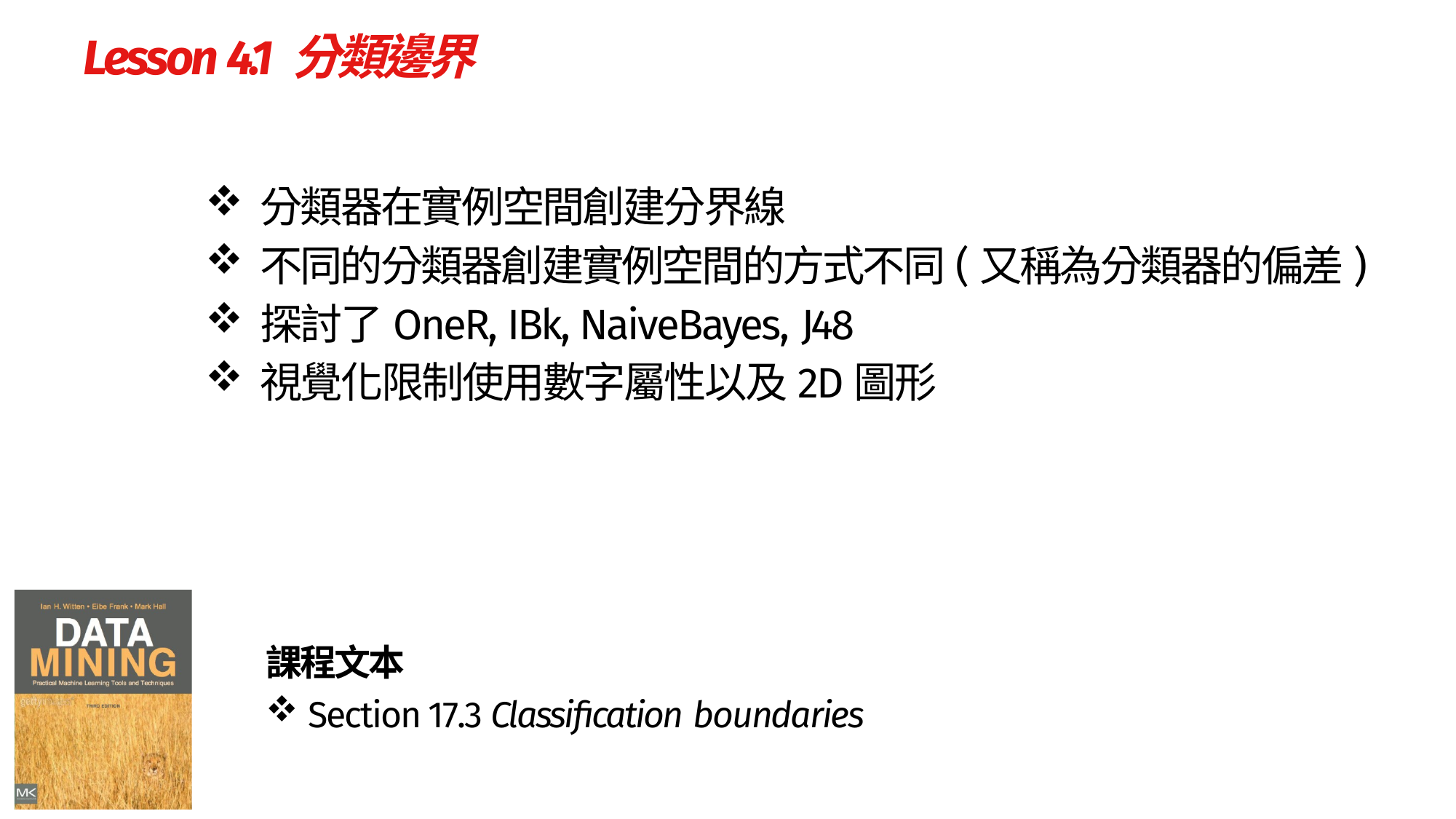

# Lesson 4.1 分類邊界
分類器在實例空間創建分界線
不同的分類器創建實例空間的方式不同(又稱為分類器的偏差)
探討了OneR, IBk, NaiveBayes, J48
視覺化限制使用數字屬性以及2D圖形

課程文本
Section 17.3 Classification boundaries